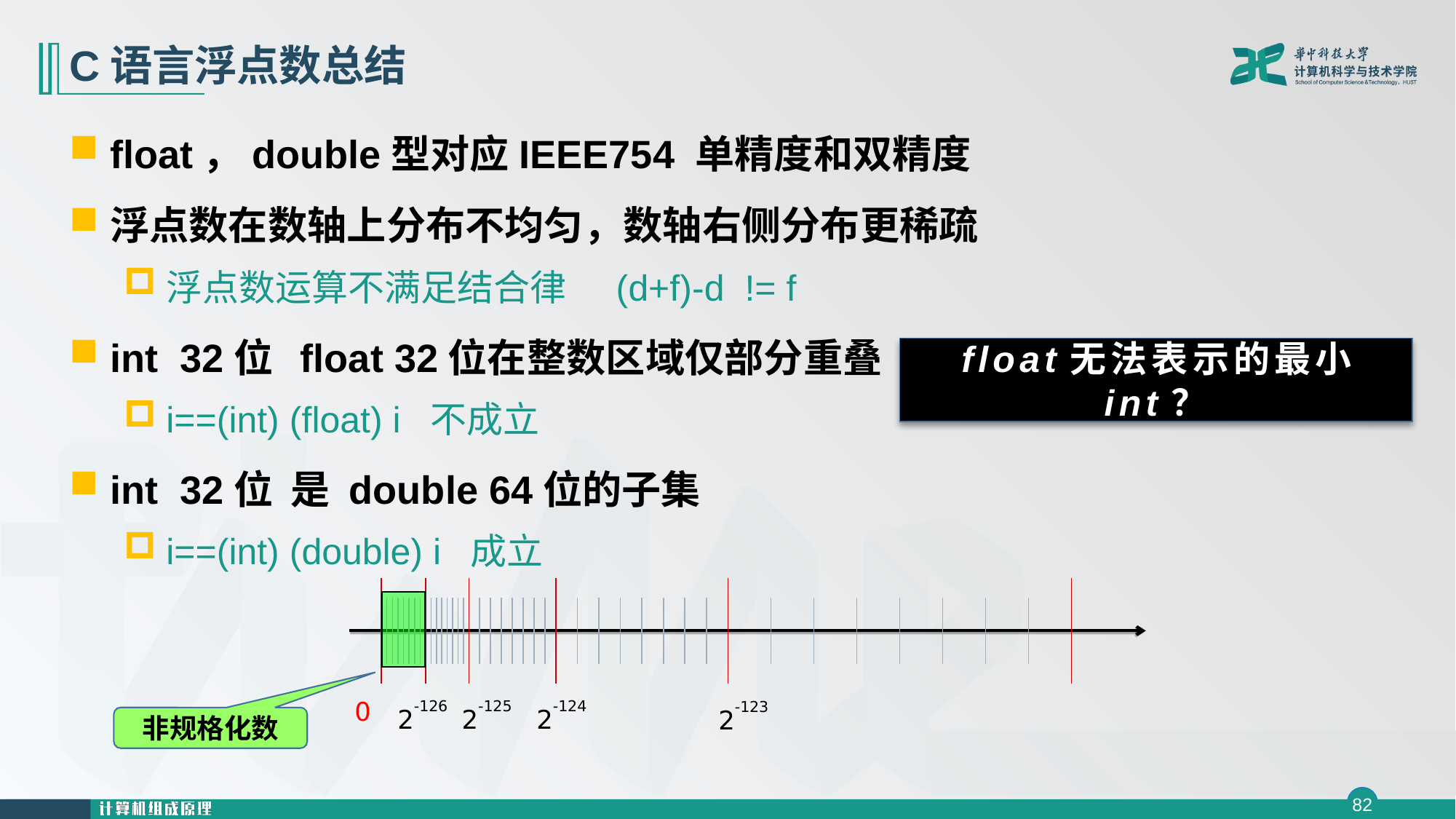

# C语言浮点数总结
float，double型对应IEEE754 单精度和双精度
浮点数在数轴上分布不均匀，数轴右侧分布更稀疏
浮点数运算不满足结合律     (d+f)-d  != f
int  32位  float 32位在整数区域仅部分重叠
i==(int) (float) i  不成立
int  32位  是 double 64位的子集
i==(int) (double) i  成立

 float无法表示的最小int？

0
2-126
2-125
2-124
2-123
非规格化数